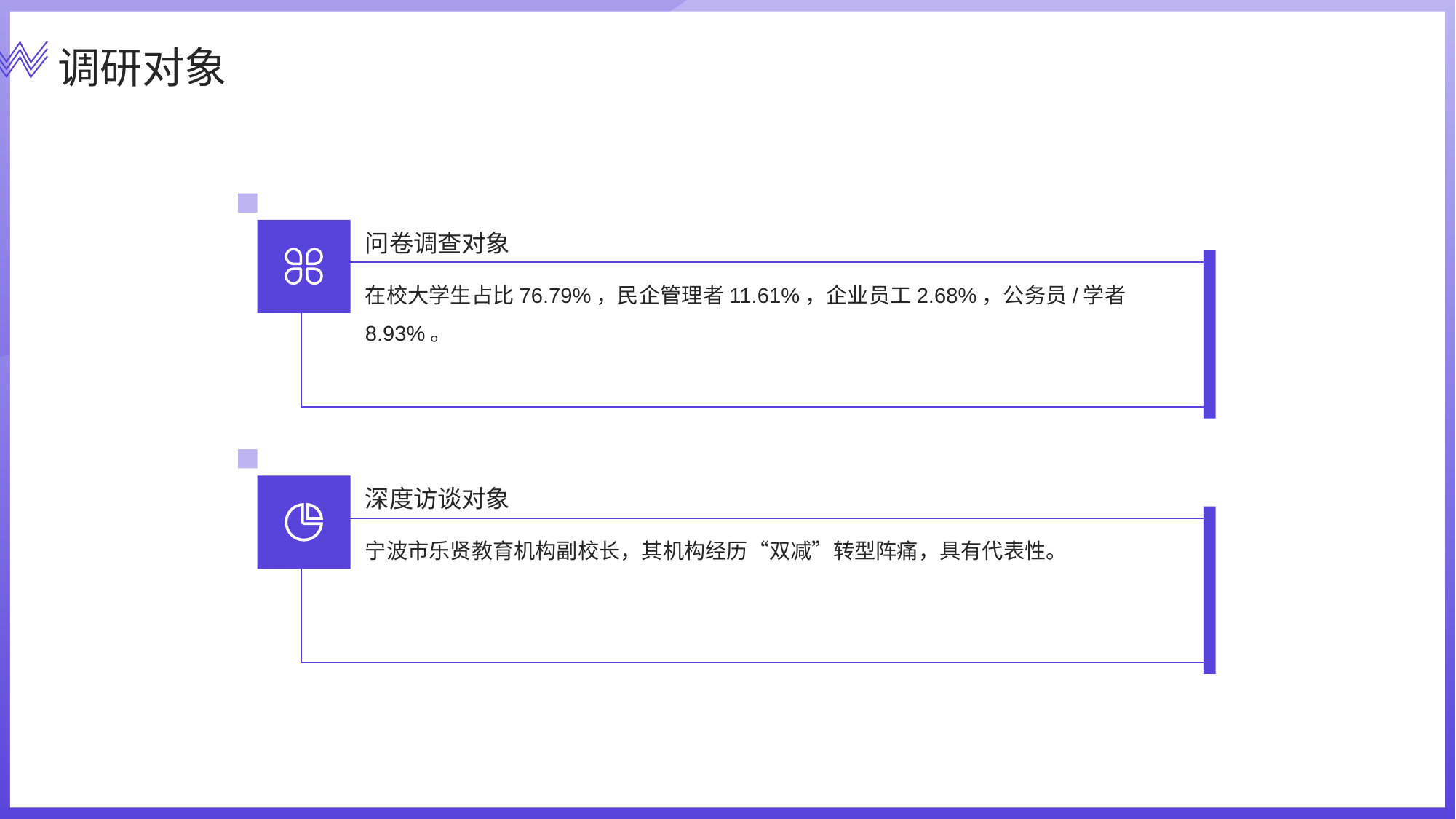

调研对象

问卷调查对象

在校大学生占比76.79%，民企管理者11.61%，企业员工2.68%，公务员/学者8.93%。

深度访谈对象

宁波市乐贤教育机构副校长，其机构经历“双减”转型阵痛，具有代表性。